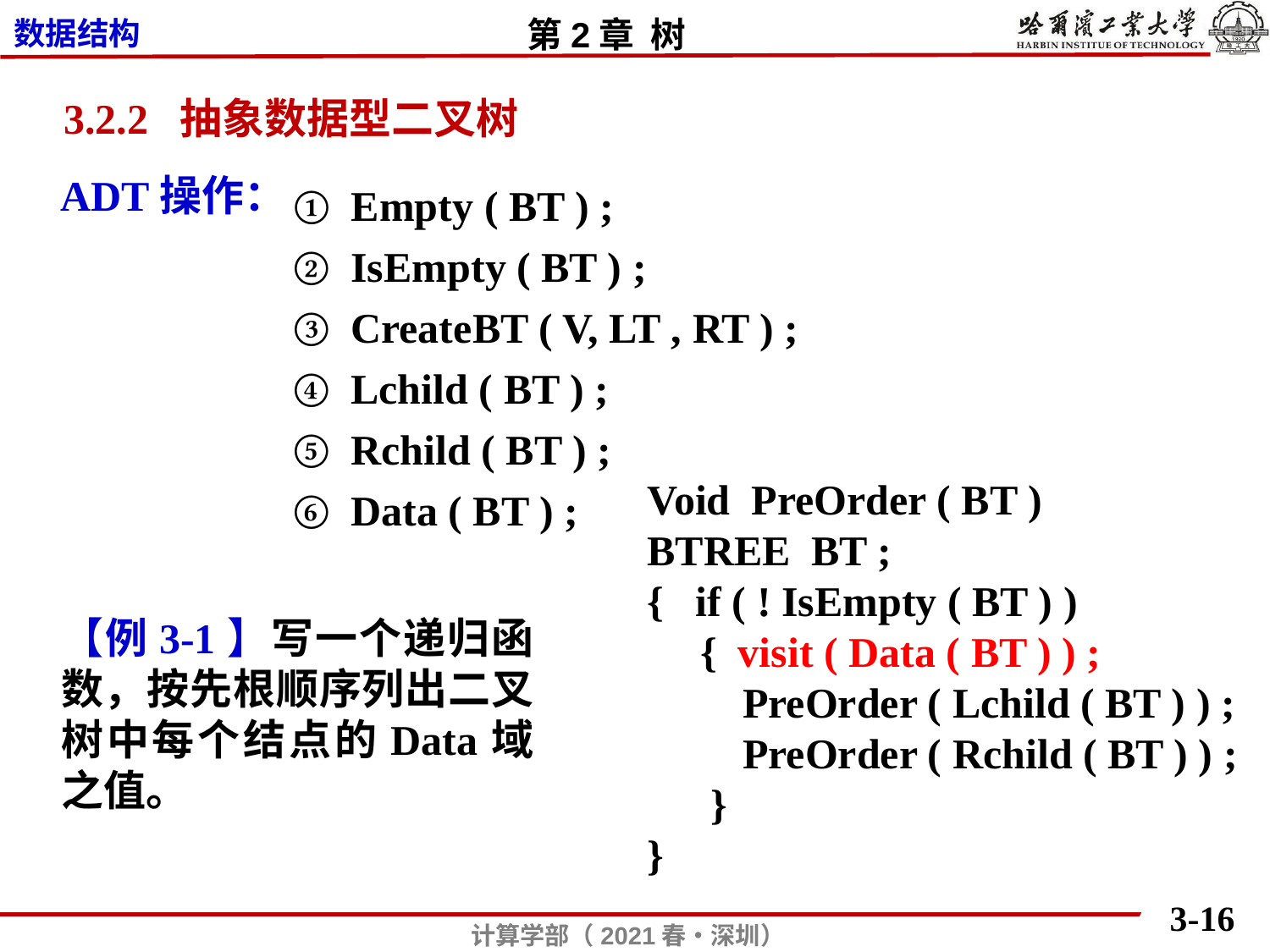

3.2.2  抽象数据型二叉树
ADT操作：
①  Empty ( BT ) ;
②  IsEmpty ( BT ) ;
③  CreateBT ( V, LT , RT ) ;
④  Lchild ( BT ) ;
⑤  Rchild ( BT ) ;
⑥  Data ( BT ) ;
Void  PreOrder ( BT )
BTREE  BT ;
{   if ( ! IsEmpty ( BT ) )
     {  visit ( Data ( BT ) ) ;
         PreOrder ( Lchild ( BT ) ) ;
         PreOrder ( Rchild ( BT ) ) ;
      }
}
【例3-1】写一个递归函数，按先根顺序列出二叉树中每个结点的Data域之值。